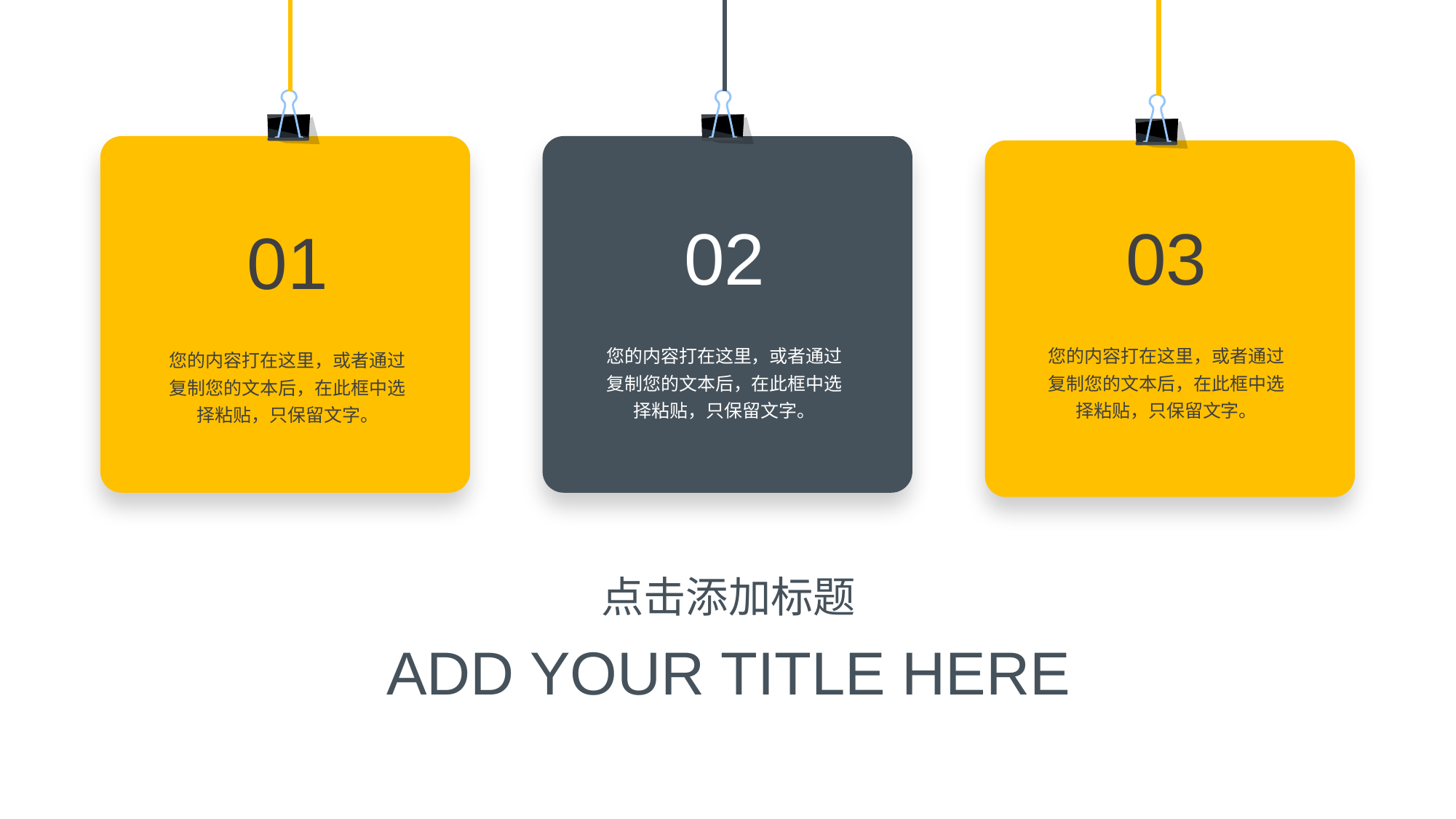

03
您的内容打在这里，或者通过复制您的文本后，在此框中选择粘贴，只保留文字。

01
您的内容打在这里，或者通过复制您的文本后，在此框中选择粘贴，只保留文字。

02
您的内容打在这里，或者通过复制您的文本后，在此框中选择粘贴，只保留文字。
点击添加标题
ADD YOUR TITLE HERE